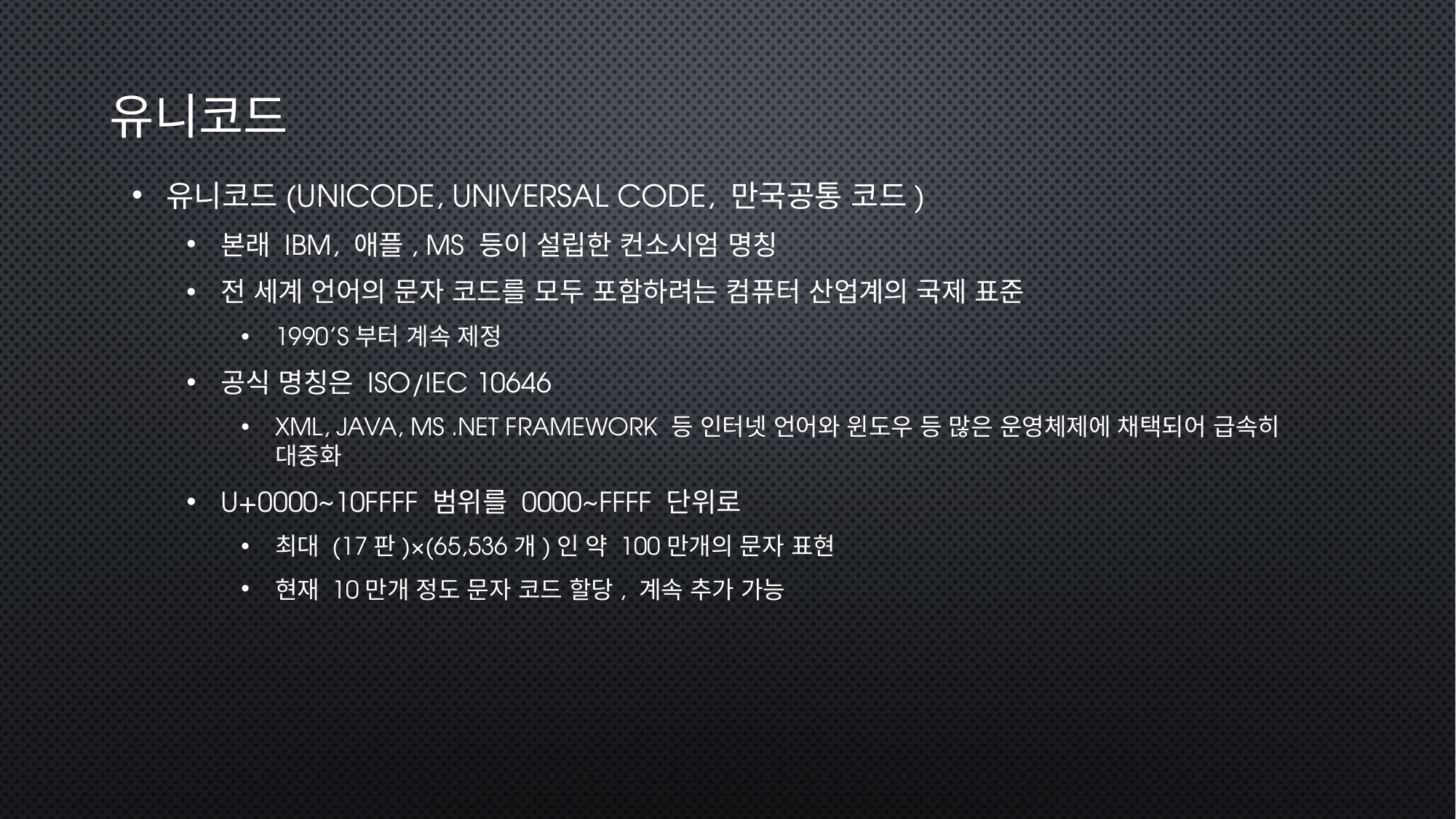

# 유니코드
유니코드(unicode, universal code, 만국공통 코드)
본래 IBM, 애플, MS 등이 설립한 컨소시엄 명칭
전 세계 언어의 문자 코드를 모두 포함하려는 컴퓨터 산업계의 국제 표준
1990’s부터 계속 제정
공식 명칭은 ISO/IEC 10646
XML, Java, MS .NET Framework 등 인터넷 언어와 윈도우 등 많은 운영체제에 채택되어 급속히 대중화
U+0000~10FFFF 범위를 0000~FFFF 단위로
최대 (17판)×(65,536개)인 약 100만개의 문자 표현
현재 10만개 정도 문자 코드 할당, 계속 추가 가능